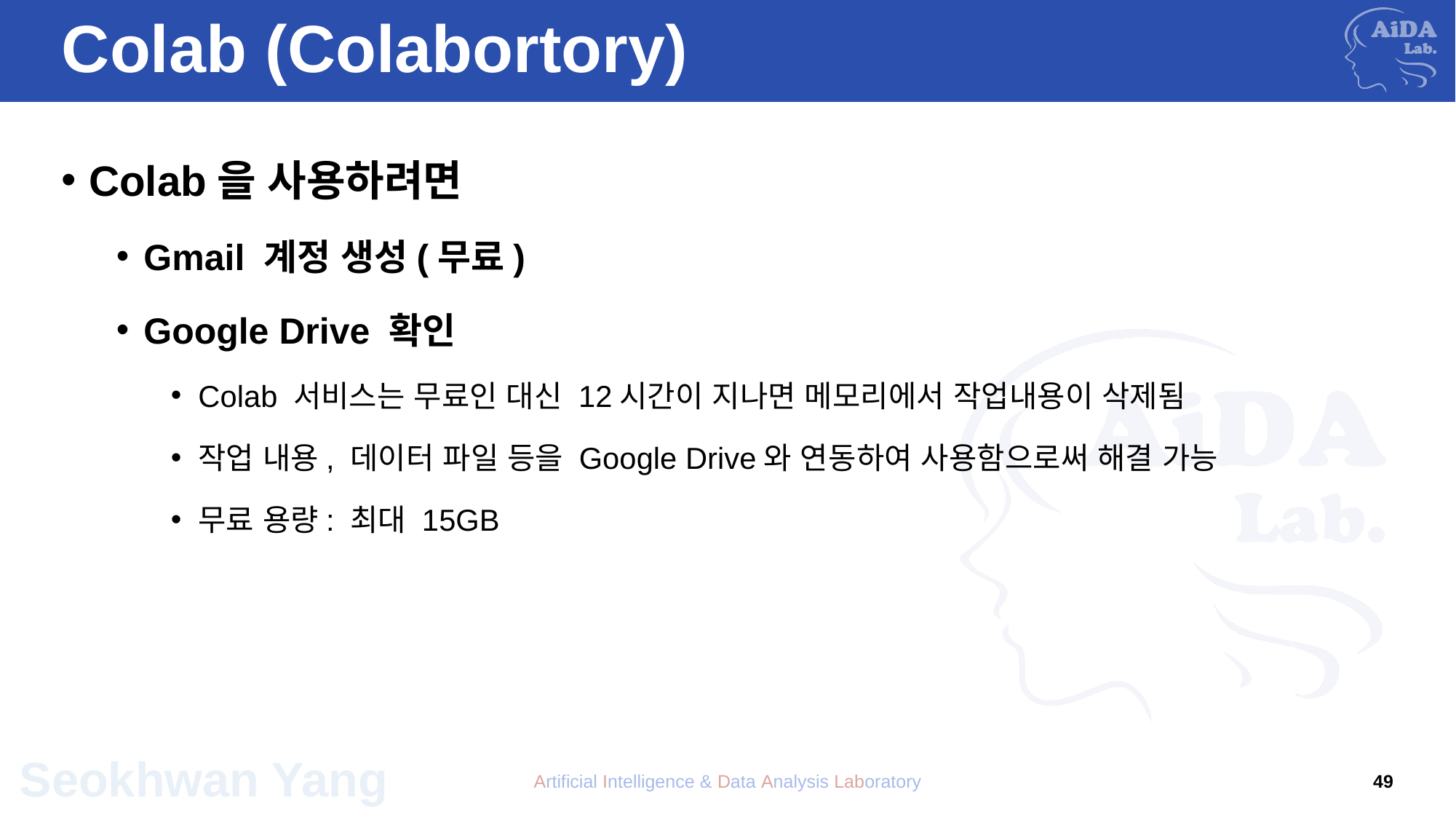

# Colab (Colabortory)
Colab을 사용하려면
Gmail 계정 생성(무료)
Google Drive 확인
Colab 서비스는 무료인 대신 12시간이 지나면 메모리에서 작업내용이 삭제됨
작업 내용, 데이터 파일 등을 Google Drive와 연동하여 사용함으로써 해결 가능
무료 용량: 최대 15GB
Artificial Intelligence & Data Analysis Laboratory
49